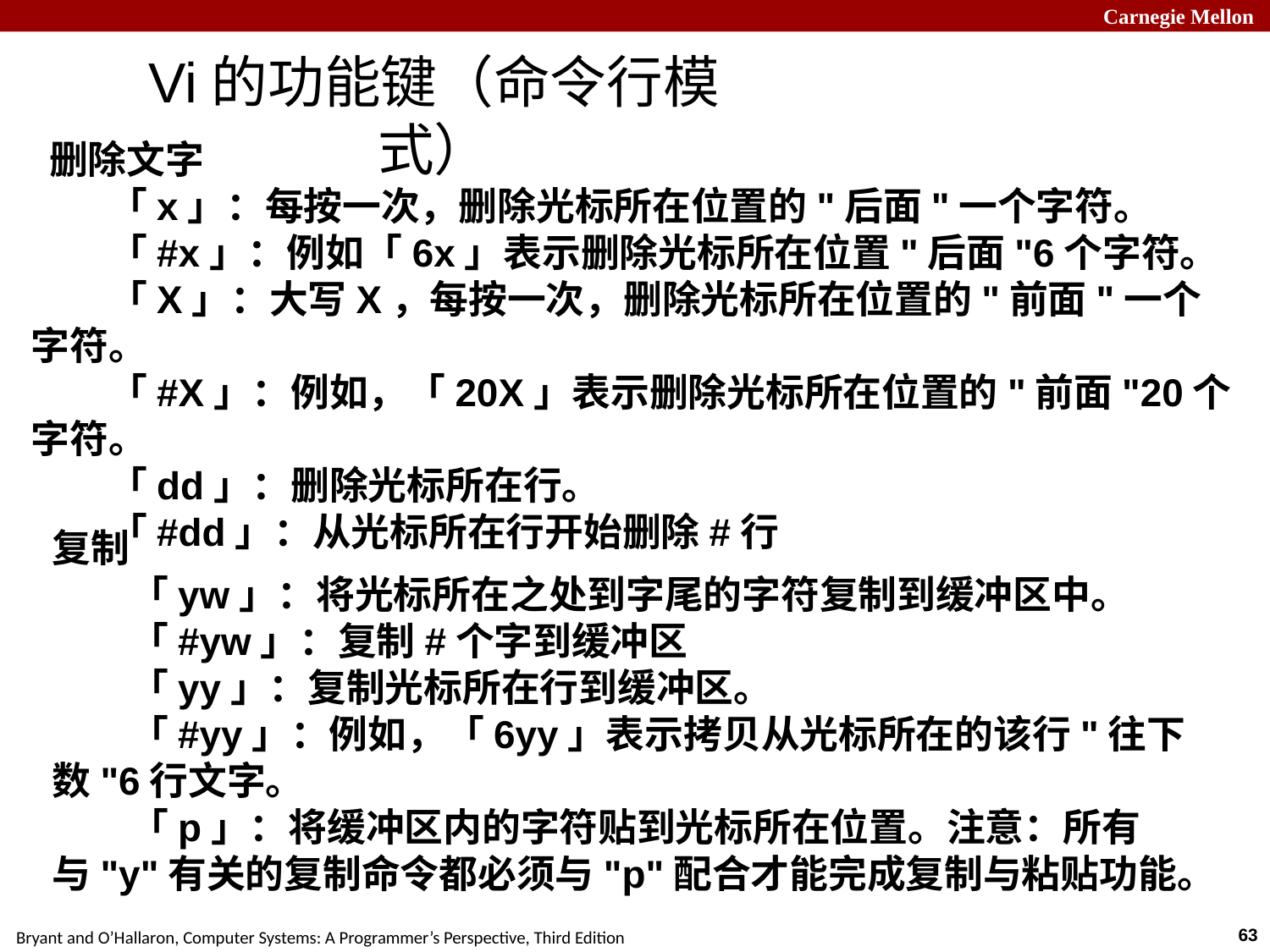

Vi的功能键（命令行模式）
 删除文字
　　「x」：每按一次，删除光标所在位置的"后面"一个字符。
　　「#x」：例如「6x」表示删除光标所在位置"后面"6个字符。
　　「X」：大写X，每按一次，删除光标所在位置的"前面"一个字符。
　　「#X」：例如，「20X」表示删除光标所在位置的"前面"20个字符。
　　「dd」：删除光标所在行。
　　「#dd」：从光标所在行开始删除#行
复制
　　「yw」：将光标所在之处到字尾的字符复制到缓冲区中。
　　「#yw」：复制#个字到缓冲区
　　「yy」：复制光标所在行到缓冲区。
　　「#yy」：例如，「6yy」表示拷贝从光标所在的该行"往下数"6行文字。
　　「p」：将缓冲区内的字符贴到光标所在位置。注意：所有与"y"有关的复制命令都必须与"p"配合才能完成复制与粘贴功能。